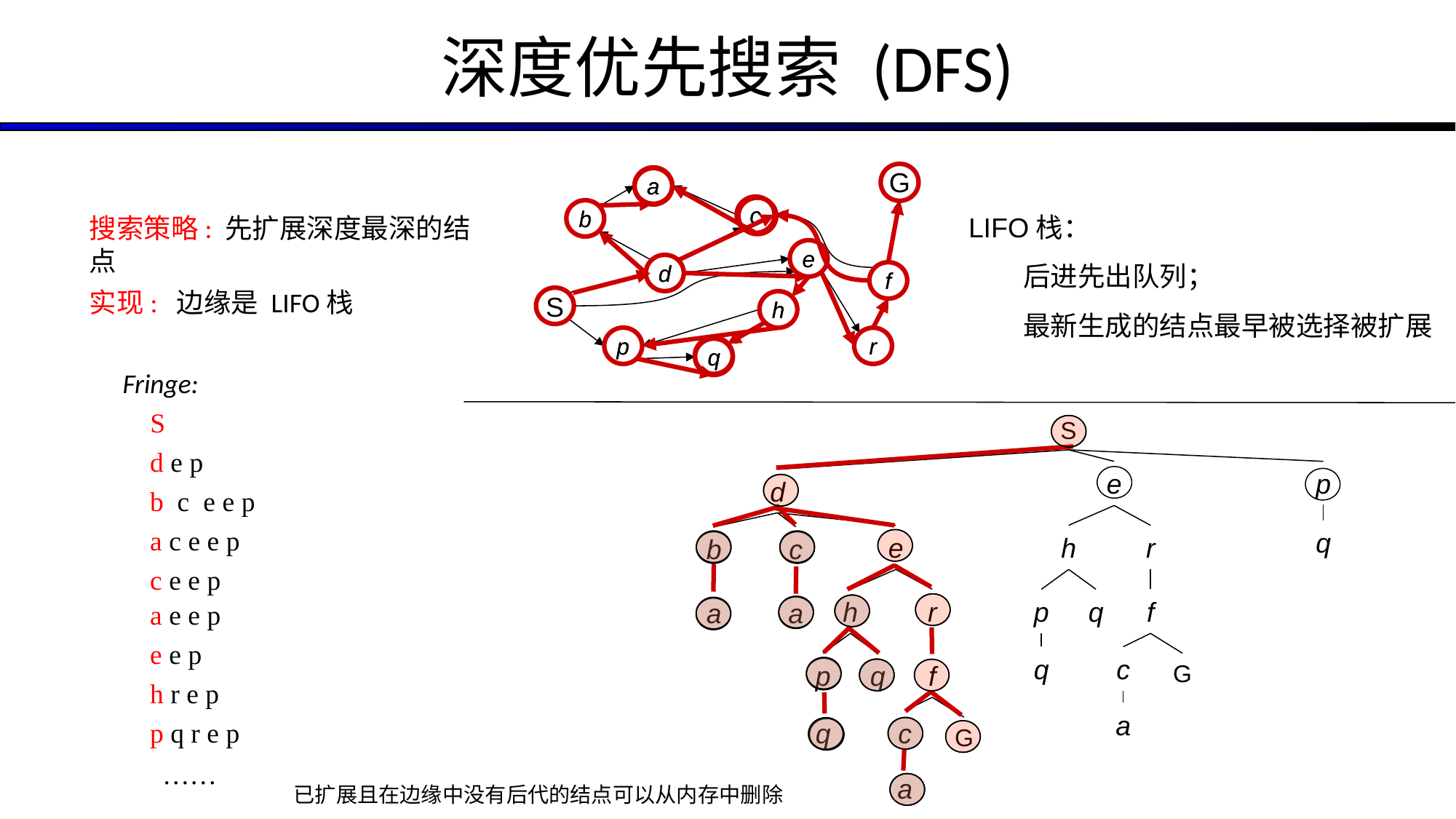

# 深度优先搜索 (DFS)

G
a
c
b
e
d
f
S
h
p
r
q
a

LIFO栈：
后进先出队列；
最新生成的结点最早被选择被扩展
c

b
搜索策略: 先扩展深度最深的结点
实现:  边缘是 LIFO栈
e
d
f
h

p

r
q
Fringe:
S

S
e
h
r
p
q
f
q
c
G
a
p
d
q
e
h
r
p
q
f
q
c
G
a
b
c
a
a

d e p

b  c  e e p

a c e e p

c e e p

a e e p

e e p

h r e p

p q r e p

……
已扩展且在边缘中没有后代的结点可以从内存中删除